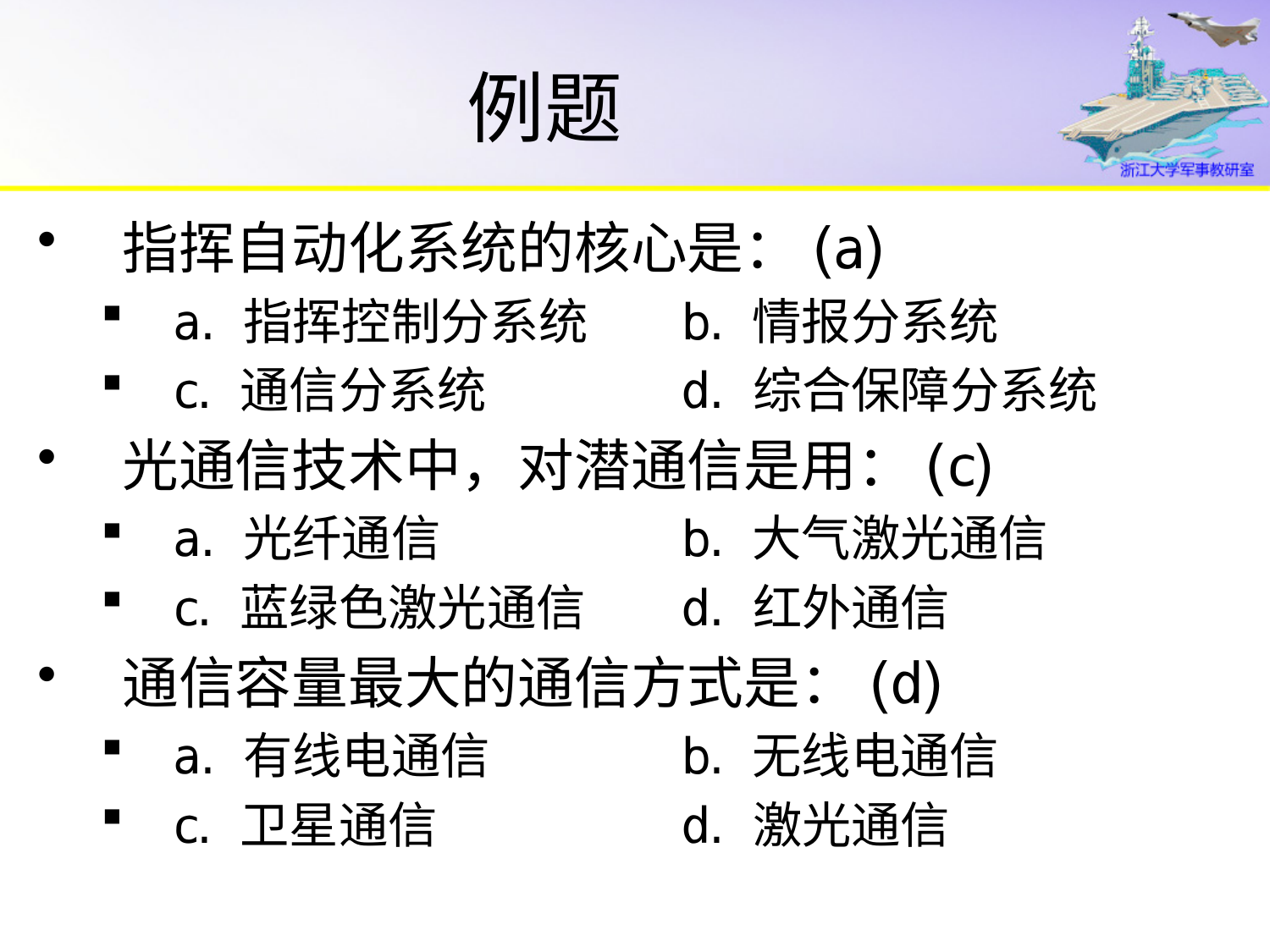

# 例题
指挥自动化系统的核心是：(a)
a. 指挥控制分系统	b. 情报分系统
c. 通信分系统		d. 综合保障分系统
光通信技术中，对潜通信是用：(c)
a. 光纤通信		b. 大气激光通信
c. 蓝绿色激光通信	d. 红外通信
通信容量最大的通信方式是：(d)
a. 有线电通信		b. 无线电通信
c. 卫星通信		d. 激光通信